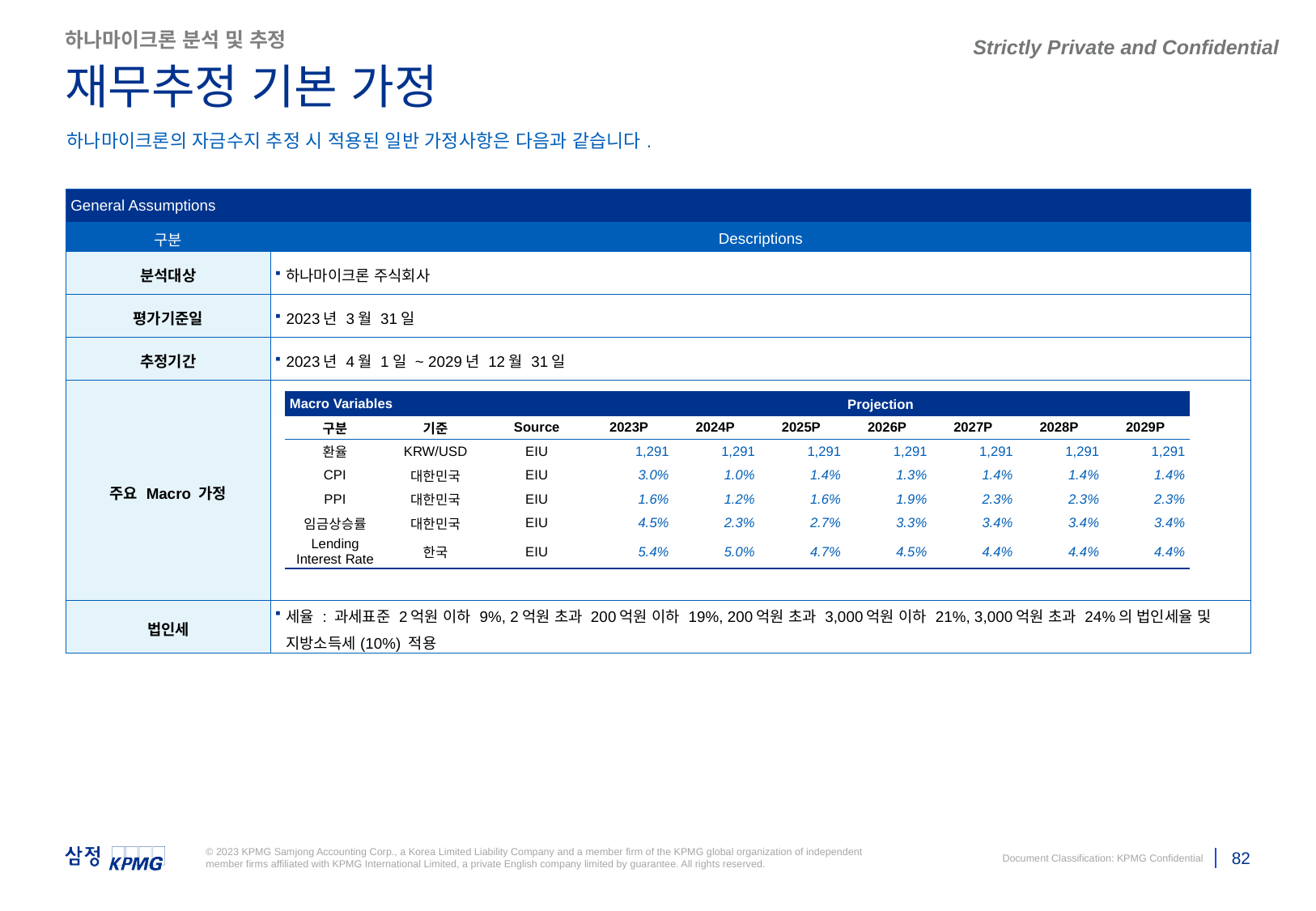

영업관련 – 정상지 과장님
재무/CAPEX 관련 – 송채림 위원님
하나마이크론 분석 및 추정
재무추정 기본 가정
하나마이크론의 자금수지 추정 시 적용된 일반 가정사항은 다음과 같습니다.
| General Assumptions |  |
| --- | --- |
| 구분 | Descriptions |
| 분석대상 | 하나마이크론 주식회사 |
| 평가기준일 | 2023년 3월 31일 |
| 추정기간 | 2023년 4월 1일 ~ 2029년 12월 31일 |
| 주요 Macro 가정 |  |
| 법인세 | 세율 : 과세표준 2억원 이하 9%, 2억원 초과 200억원 이하 19%, 200억원 초과 3,000억원 이하 21%, 3,000억원 초과 24%의 법인세율 및 지방소득세(10%) 적용 |
| Macro Variables |  |  | Projection |  |  |  |  |  |  |
| --- | --- | --- | --- | --- | --- | --- | --- | --- | --- |
| 구분 | 기준 | Source | 2023P | 2024P | 2025P | 2026P | 2027P | 2028P | 2029P |
| 환율 | KRW/USD | EIU | 1,291 | 1,291 | 1,291 | 1,291 | 1,291 | 1,291 | 1,291 |
| CPI | 대한민국 | EIU | 3.0% | 1.0% | 1.4% | 1.3% | 1.4% | 1.4% | 1.4% |
| PPI | 대한민국 | EIU | 1.6% | 1.2% | 1.6% | 1.9% | 2.3% | 2.3% | 2.3% |
| 임금상승률 | 대한민국 | EIU | 4.5% | 2.3% | 2.7% | 3.3% | 3.4% | 3.4% | 3.4% |
| Lending Interest Rate | 한국 | EIU | 5.4% | 5.0% | 4.7% | 4.5% | 4.4% | 4.4% | 4.4% |